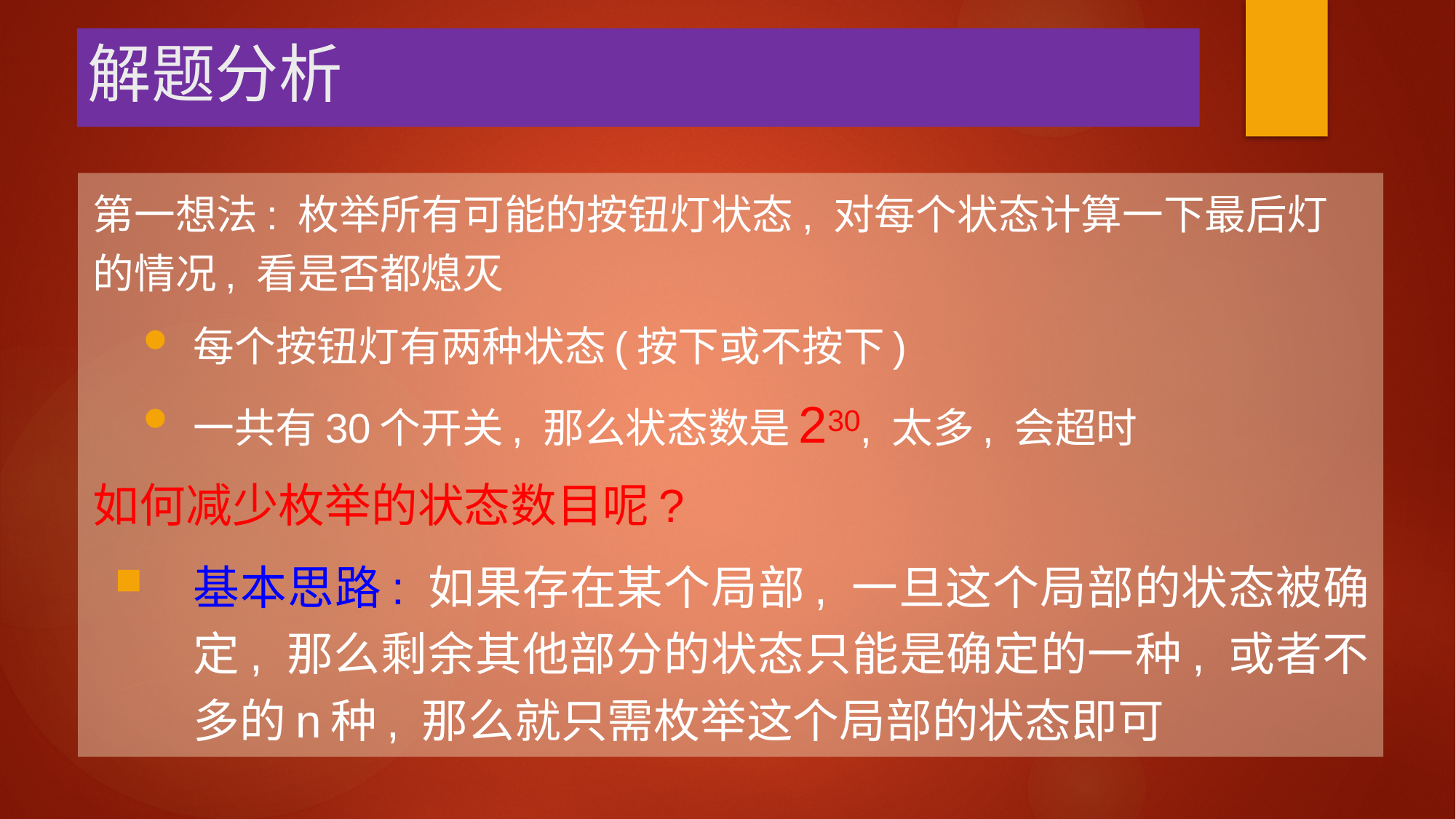

# 解题分析
第一想法: 枚举所有可能的按钮灯状态, 对每个状态计算一下最后灯的情况, 看是否都熄灭
每个按钮灯有两种状态(按下或不按下)
一共有30个开关, 那么状态数是230, 太多, 会超时
如何减少枚举的状态数目呢?
基本思路: 如果存在某个局部, 一旦这个局部的状态被确定, 那么剩余其他部分的状态只能是确定的一种, 或者不多的n种, 那么就只需枚举这个局部的状态即可